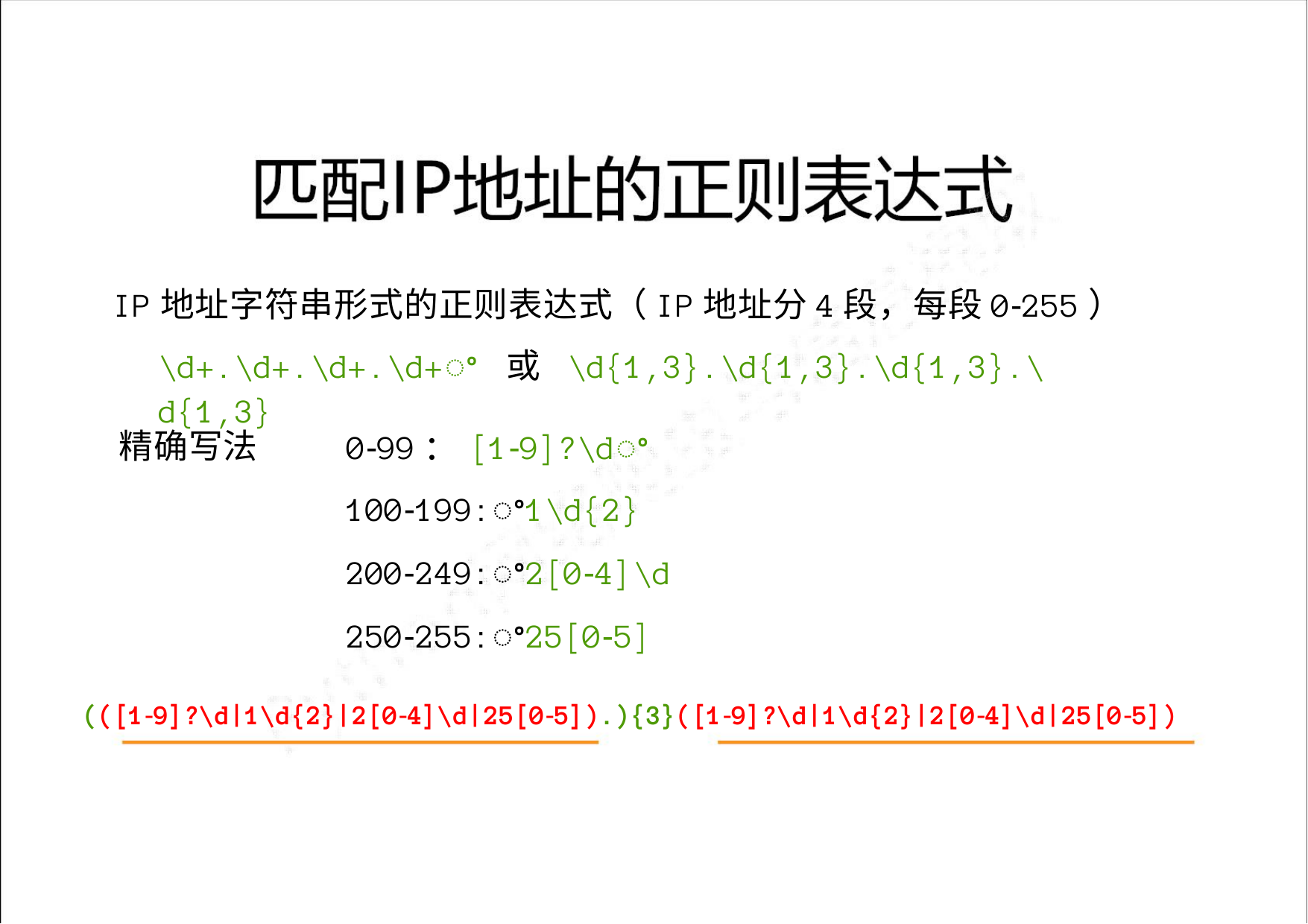

IP地址字符串形式的正则表达式（IP地址分4段，每段0‐255）
\d+.\d+.\d+.\d+ꢀ 或 \d{1,3}.\d{1,3}.\d{1,3}.\d{1,3}
精确写法
：
0‐99 [1‐9]?\dꢀ
100‐199:ꢀ1\d{2}
200‐249:ꢀ2[0‐4]\d
250‐255:ꢀ25[0‐5]
(([1‐9]?\d|1\d{2}|2[0‐4]\d|25[0‐5]).){3}([1‐9]?\d|1\d{2}|2[0‐4]\d|25[0‐5])